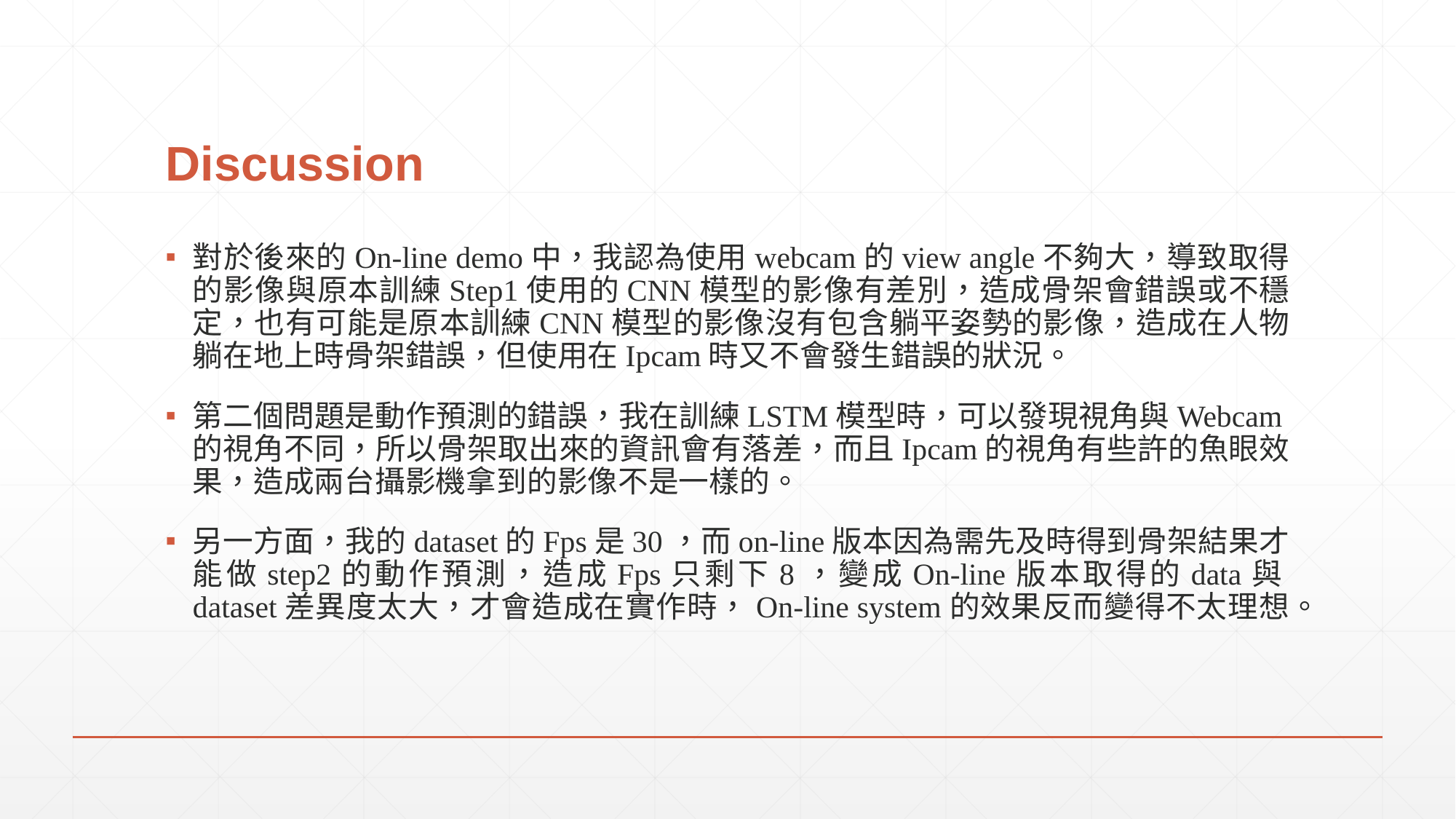

# Discussion
對於後來的On-line demo中，我認為使用webcam的view angle不夠大，導致取得的影像與原本訓練Step1使用的CNN模型的影像有差別，造成骨架會錯誤或不穩定，也有可能是原本訓練CNN模型的影像沒有包含躺平姿勢的影像，造成在人物躺在地上時骨架錯誤，但使用在Ipcam時又不會發生錯誤的狀況。
第二個問題是動作預測的錯誤，我在訓練LSTM模型時，可以發現視角與Webcam的視角不同，所以骨架取出來的資訊會有落差，而且Ipcam的視角有些許的魚眼效果，造成兩台攝影機拿到的影像不是一樣的。
另一方面，我的dataset的Fps是30，而on-line版本因為需先及時得到骨架結果才能做step2的動作預測，造成Fps只剩下8，變成On-line版本取得的data與dataset差異度太大，才會造成在實作時，On-line system的效果反而變得不太理想。